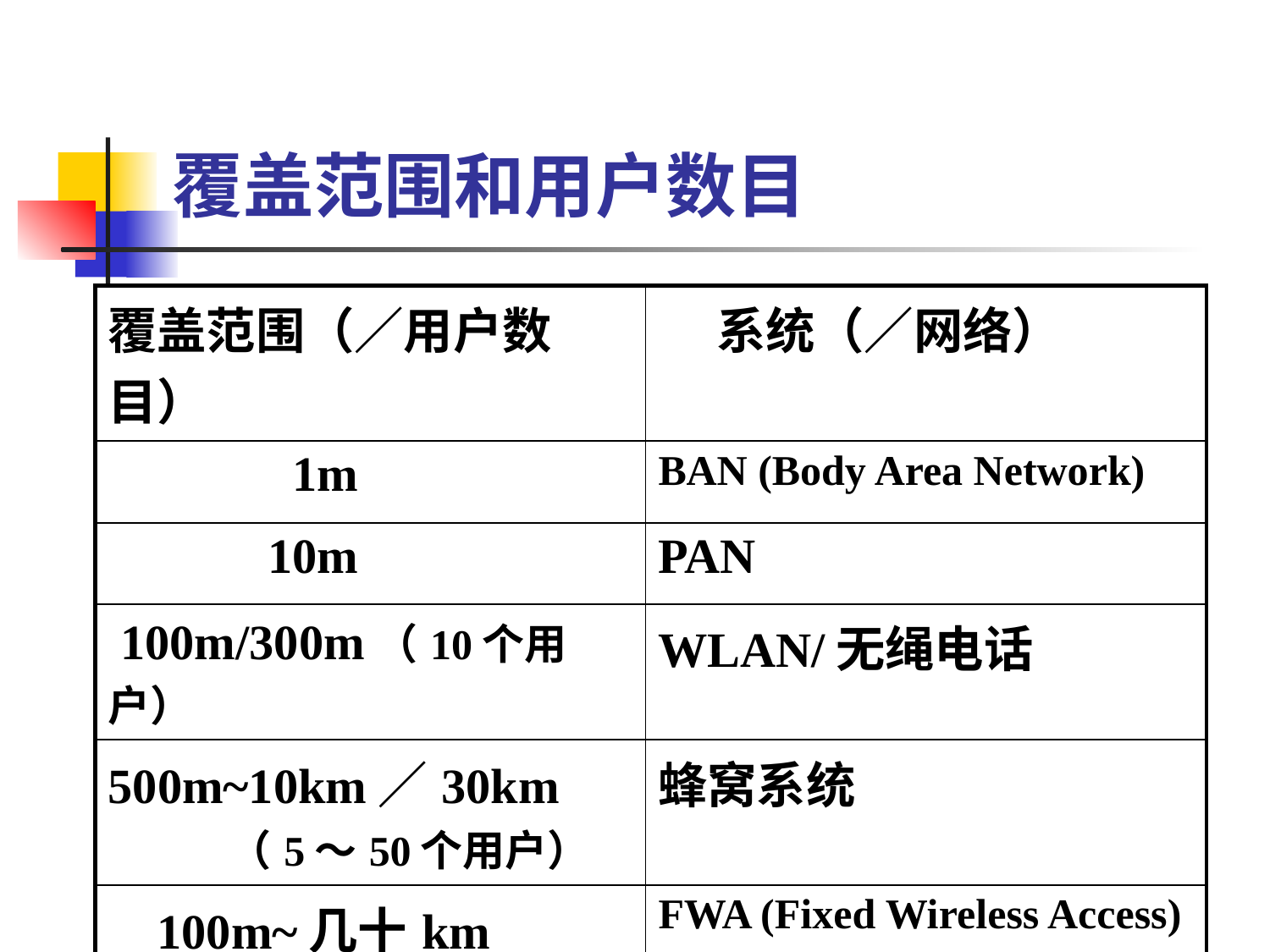

# 覆盖范围和用户数目
| 覆盖范围（／用户数目） | 系统（／网络） |
| --- | --- |
| 1m | BAN (Body Area Network) |
| 10m | PAN |
| 100m/300m（10个用户） | WLAN/无绳电话 |
| 500m~10km／30km （5～50个用户） | 蜂窝系统 |
| 100m~几十km | FWA (Fixed Wireless Access) |
| 几十km~1000km | 卫星移动系统 |